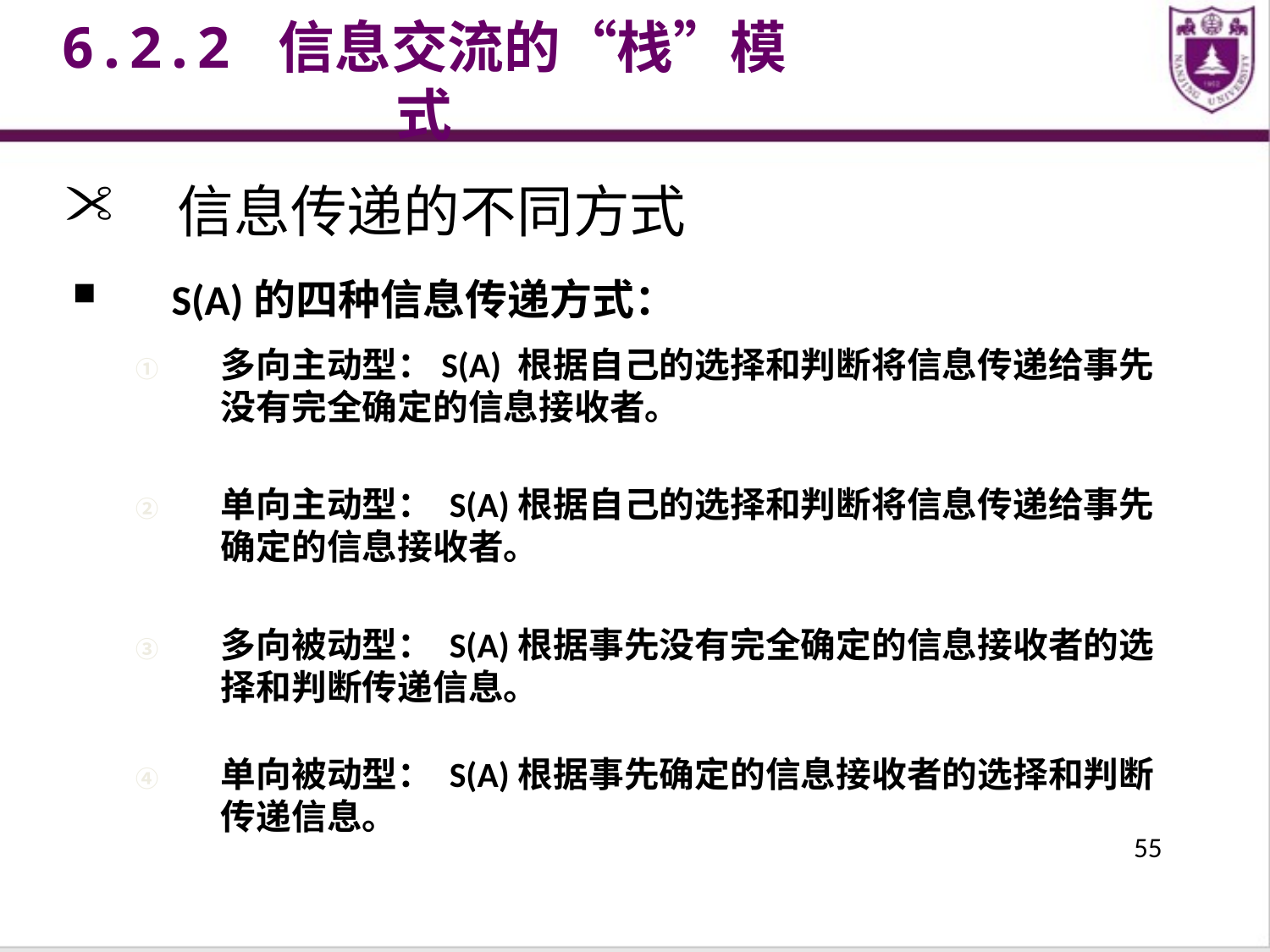

6.2.2 信息交流的“栈”模式
信息传递的不同方式
S(A)的四种信息传递方式：
多向主动型：S(A) 根据自己的选择和判断将信息传递给事先没有完全确定的信息接收者。
单向主动型： S(A)根据自己的选择和判断将信息传递给事先确定的信息接收者。
多向被动型： S(A)根据事先没有完全确定的信息接收者的选择和判断传递信息。
单向被动型： S(A)根据事先确定的信息接收者的选择和判断传递信息。
55